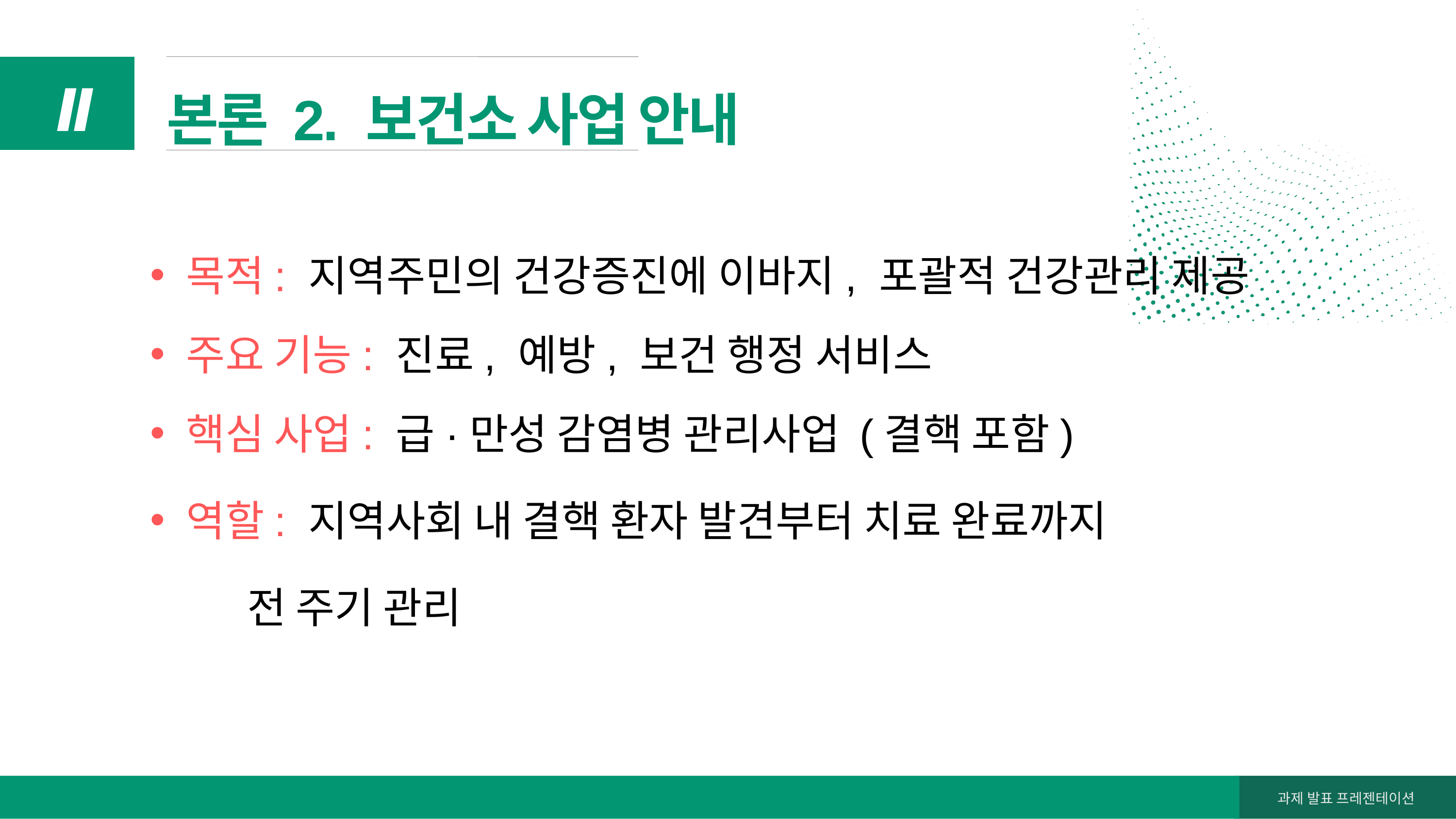

본론 2. 보건소 사업 안내
Ⅱ

목적: 지역주민의 건강증진에 이바지, 포괄적 건강관리 제공
주요 기능: 진료, 예방, 보건 행정 서비스
핵심 사업: 급·만성 감염병 관리사업 (결핵 포함)
역할: 지역사회 내 결핵 환자 발견부터 치료 완료까지
             전 주기 관리

과제 발표 프레젠테이션